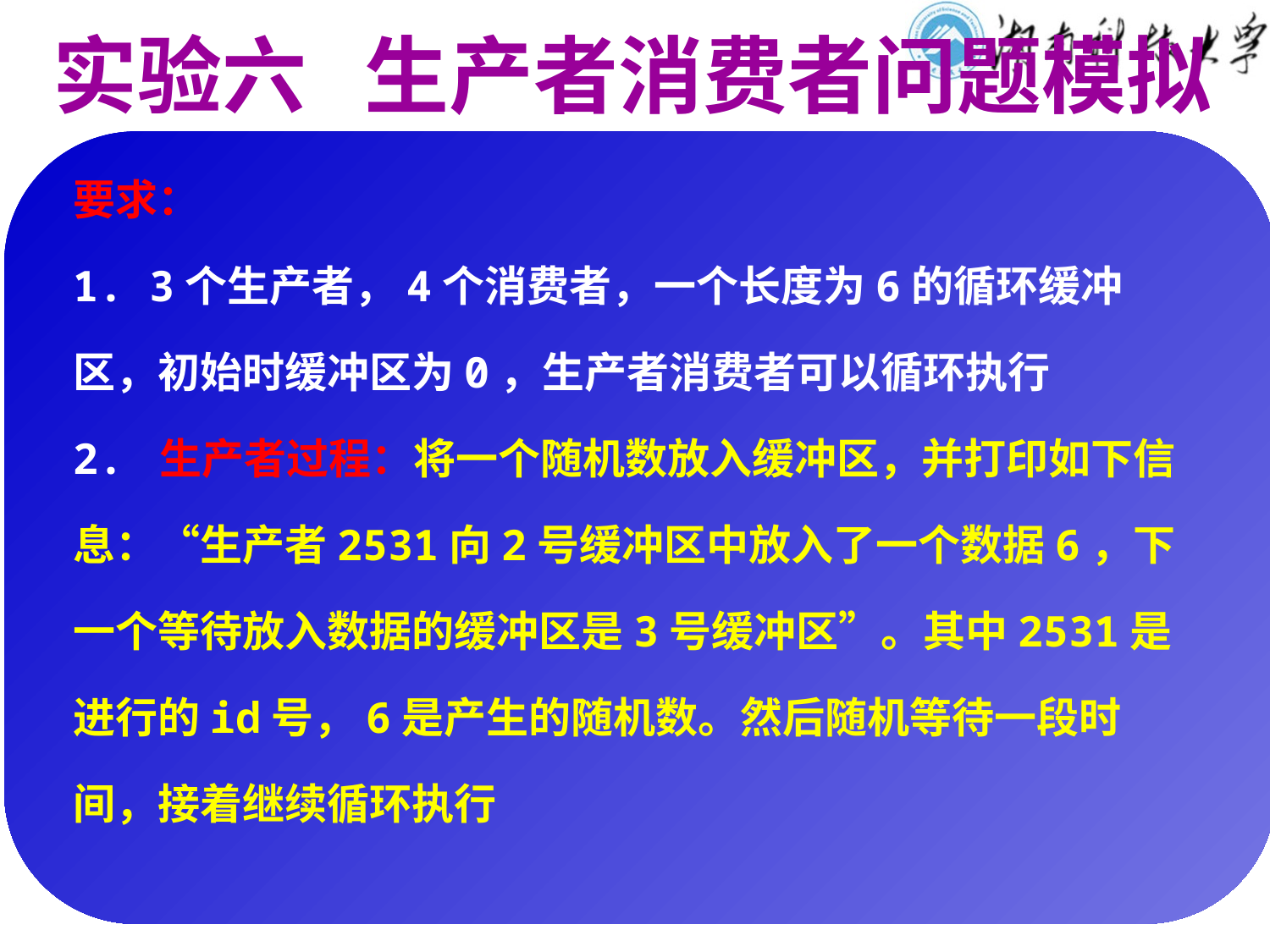

实验六   生产者消费者问题模拟

要求：
1. 3个生产者，4个消费者，一个长度为6的循环缓冲区，初始时缓冲区为0，生产者消费者可以循环执行
2. 生产者过程：将一个随机数放入缓冲区，并打印如下信息：“生产者2531向2号缓冲区中放入了一个数据6，下一个等待放入数据的缓冲区是3号缓冲区”。其中2531是进行的id号，6是产生的随机数。然后随机等待一段时间，接着继续循环执行